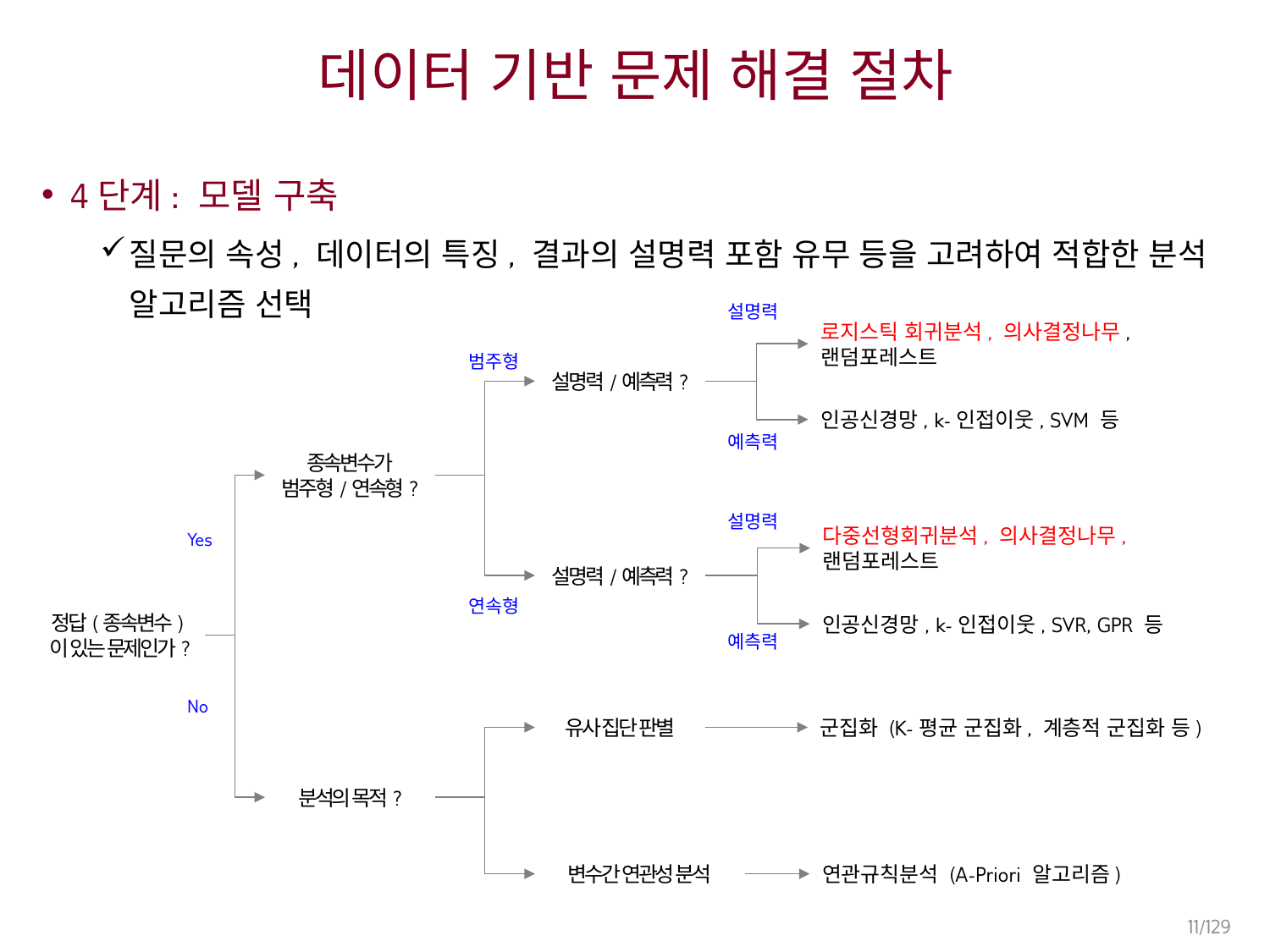

# 데이터 기반 문제 해결 절차
4단계: 모델 구축
질문의 속성, 데이터의 특징, 결과의 설명력 포함 유무 등을 고려하여 적합한 분석 알고리즘 선택
설명력
로지스틱 회귀분석, 의사결정나무,
랜덤포레스트
범주형
설명력/예측력?
인공신경망, k-인접이웃, SVM 등
예측력
종속변수가
범주형/연속형?
설명력
다중선형회귀분석, 의사결정나무,
랜덤포레스트
Yes
설명력/예측력?
연속형
정답(종속변수)이 있는 문제인가?
인공신경망, k-인접이웃, SVR, GPR 등
예측력
No
군집화 (K-평균 군집화, 계층적 군집화 등)
유사 집단 판별
분석의 목적?
변수간 연관성 분석
연관규칙분석 (A-Priori 알고리즘)
11/129